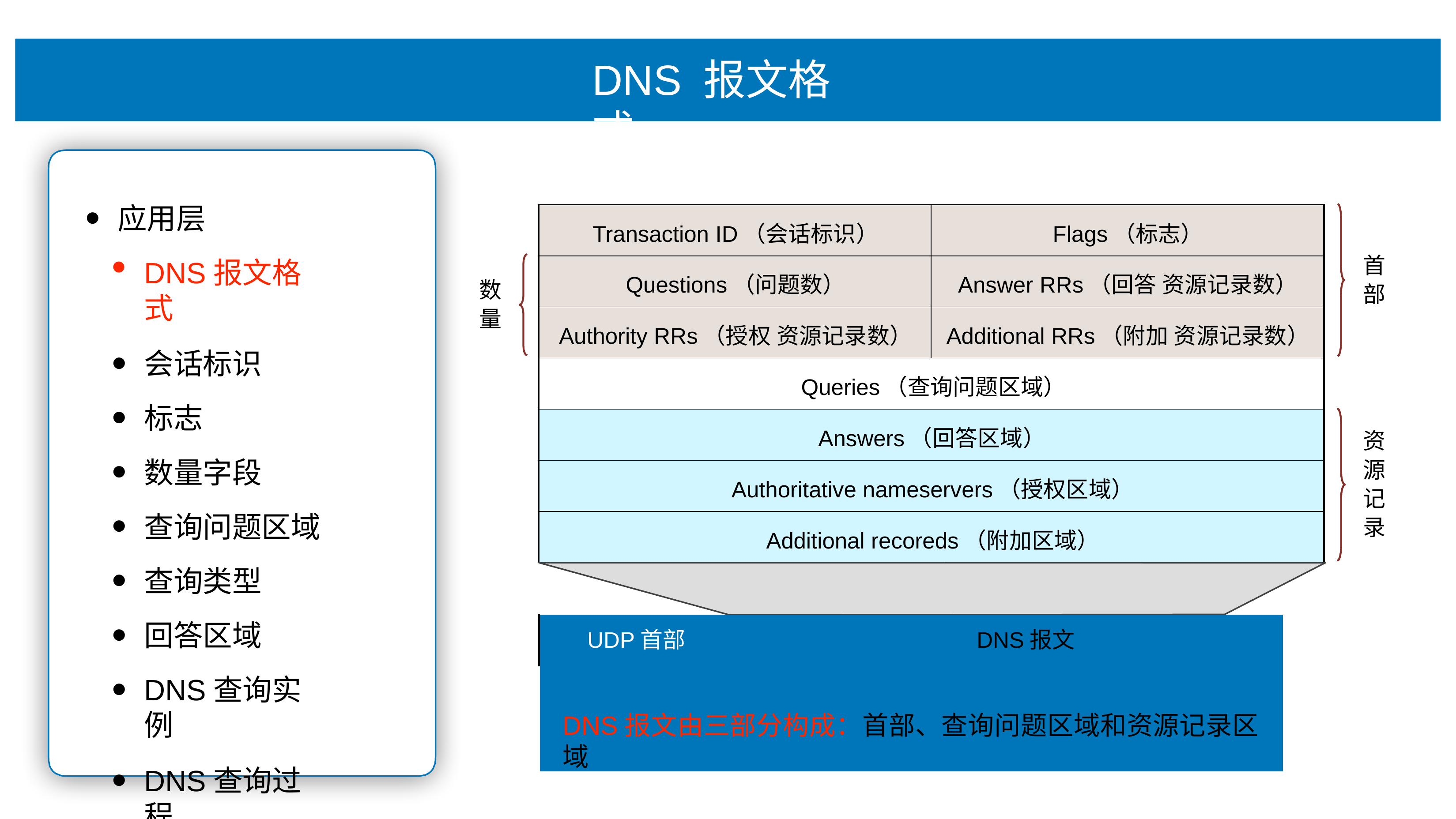

# DNS 报⽂格式

应⽤层
DNS报⽂格式
会话标识
标志
数量字段
查询问题区域
查询类型
回答区域
DNS查询实例
DNS查询过程

| 0 15 Transaction ID（会话标识） | 16 31 Flags（标志） |
| --- | --- |
| Questions（问题数） | Answer RRs（回答 资源记录数） |
| Authority RRs（授权 资源记录数） | Additional RRs（附加 资源记录数） |
| Queries（查询问题区域） |  |
| Answers（回答区域） |  |
| Authoritative nameservers（授权区域） |  |
| Additional recoreds（附加区域） |  |
⾸ 部

数 量

资 源 记 录

UDP⾸部	DNS报⽂

DNS报⽂由三部分构成：⾸部、查询问题区域和资源记录区域